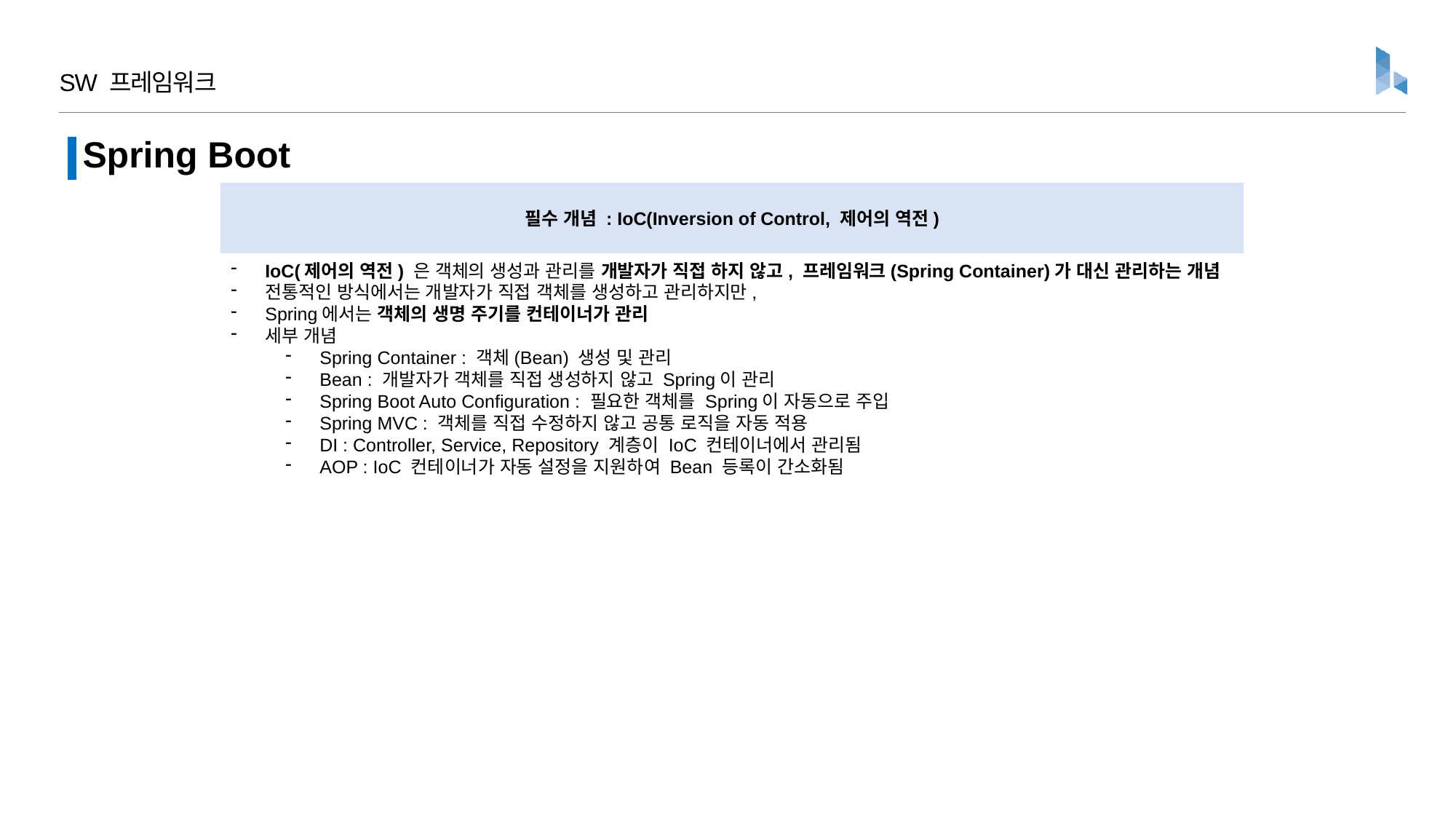

SW 프레임워크
Spring Boot

필수 개념 : IoC(Inversion of Control, 제어의 역전)
IoC(제어의 역전) 은 객체의 생성과 관리를 개발자가 직접 하지 않고, 프레임워크(Spring Container)가 대신 관리하는 개념
전통적인 방식에서는 개발자가 직접 객체를 생성하고 관리하지만,
Spring에서는 객체의 생명 주기를 컨테이너가 관리
세부 개념
Spring Container : 객체(Bean) 생성 및 관리
Bean : 개발자가 객체를 직접 생성하지 않고 Spring이 관리
Spring Boot Auto Configuration : 필요한 객체를 Spring이 자동으로 주입
Spring MVC : 객체를 직접 수정하지 않고 공통 로직을 자동 적용
DI : Controller, Service, Repository 계층이 IoC 컨테이너에서 관리됨
AOP : IoC 컨테이너가 자동 설정을 지원하여 Bean 등록이 간소화됨